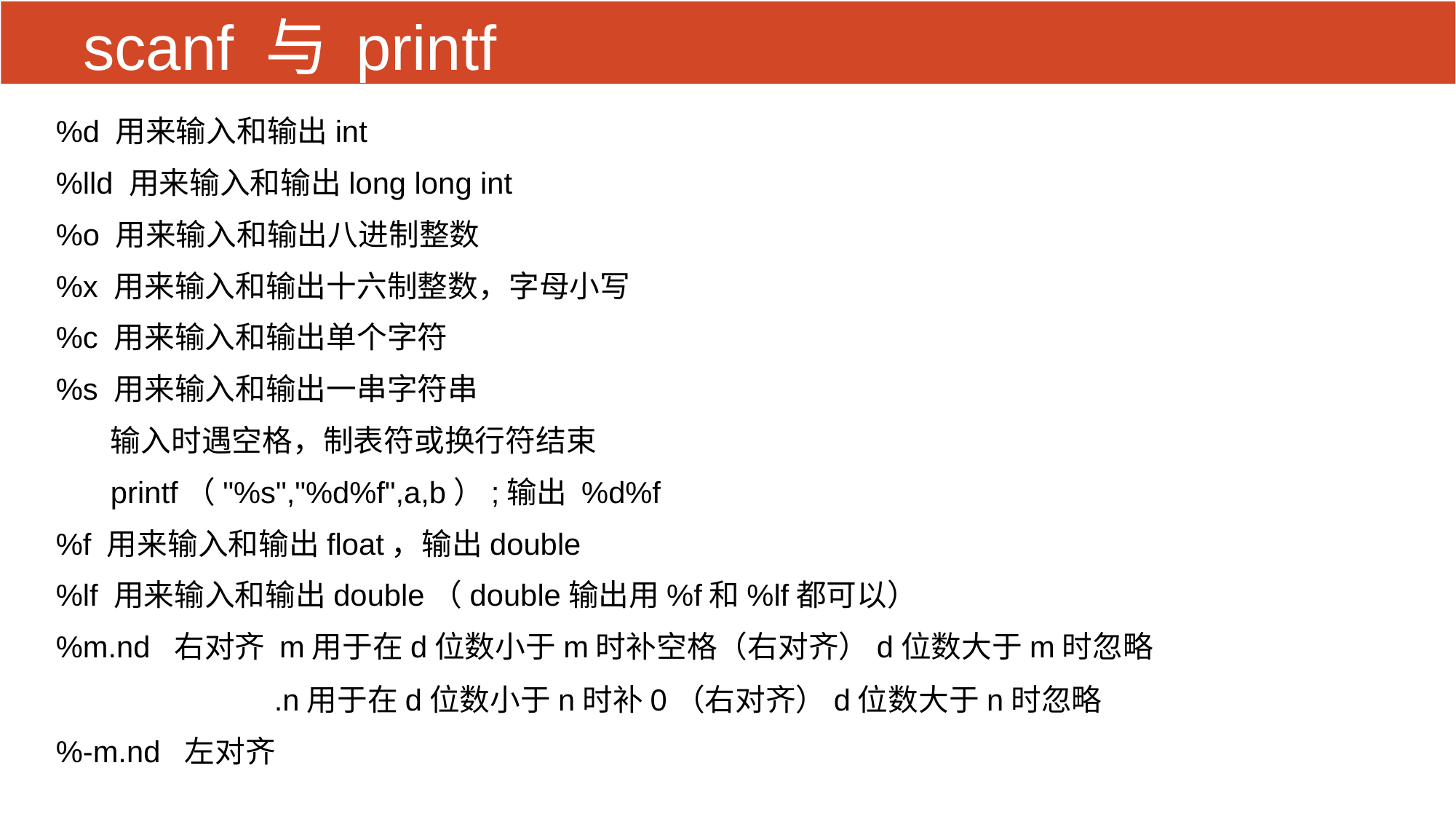

# scanf 与 printf
%d 用来输入和输出int
%lld 用来输入和输出long long int
%o 用来输入和输出八进制整数
%x 用来输入和输出十六制整数，字母小写
%c 用来输入和输出单个字符
%s 用来输入和输出一串字符串
输入时遇空格，制表符或换行符结束
printf（"%s","%d%f",a,b）;输出 %d%f
%f 用来输入和输出float，输出double
%lf 用来输入和输出double（double输出用%f和%lf都可以）
%m.nd  右对齐 m用于在d位数小于m时补空格（右对齐）d位数大于m时忽略
.n用于在d位数小于n时补0（右对齐）d位数大于n时忽略
%-m.nd  左对齐